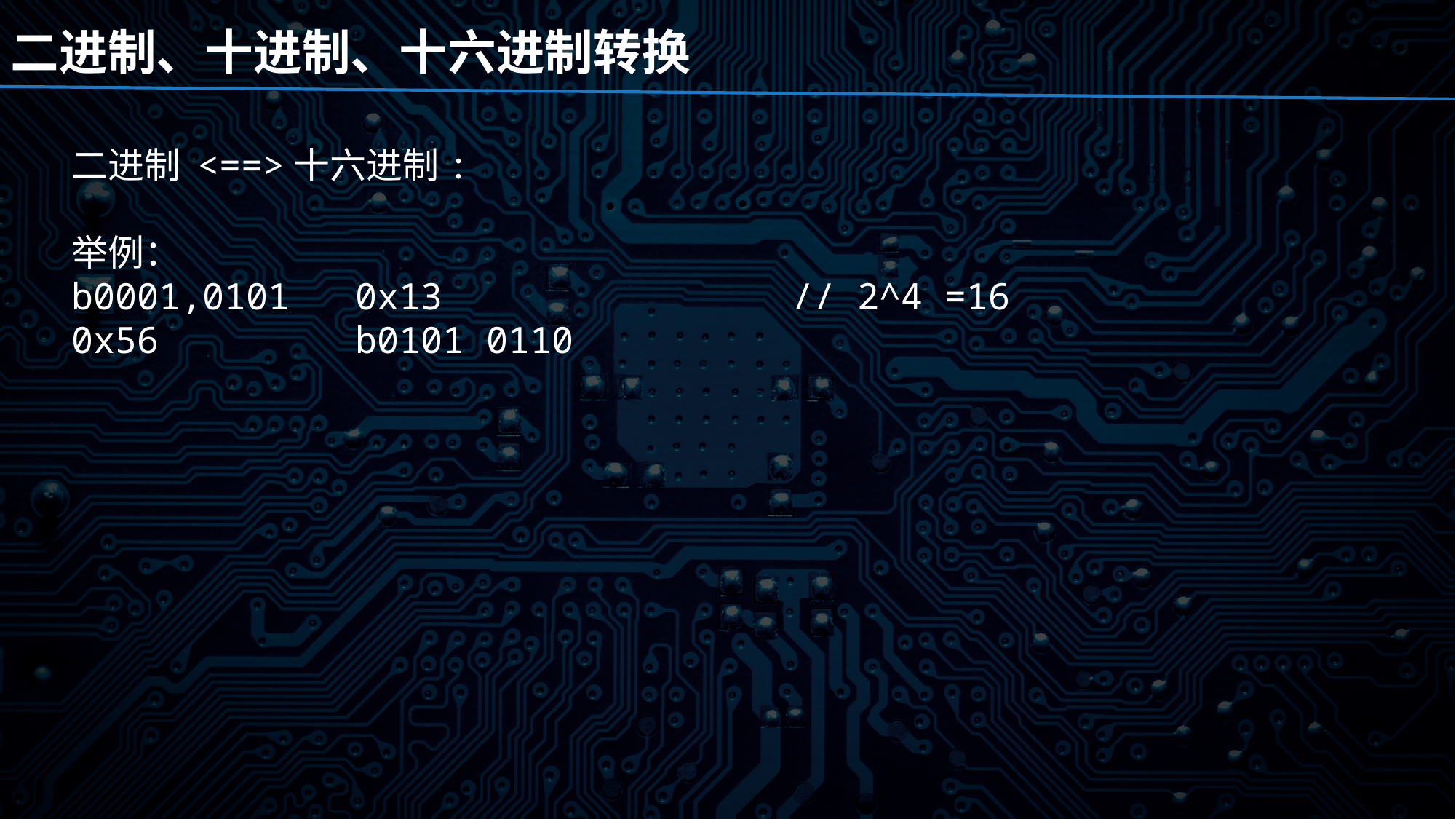

二进制、十进制、十六进制转换
二进制 <==>十六进制:

举例：
b0001,0101   0x13                // 2^4 =16
0x56         b0101 0110